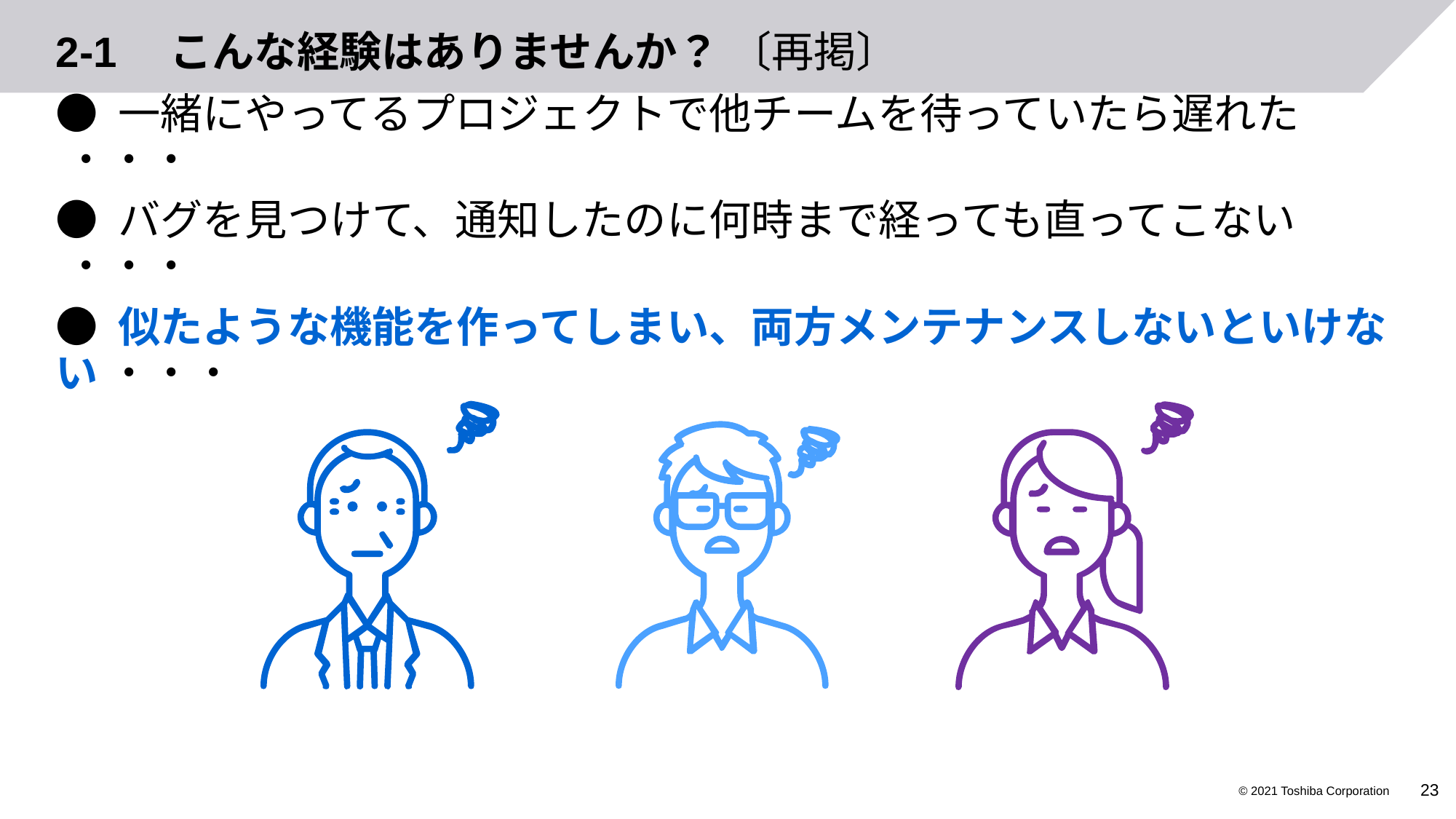

# 2-1　こんな経験はありませんか？ 〔再掲〕
● 一緒にやってるプロジェクトで他チームを待っていたら遅れた ・・・
● バグを見つけて、通知したのに何時まで経っても直ってこない ・・・
● 似たような機能を作ってしまい、両方メンテナンスしないといけない ・・・